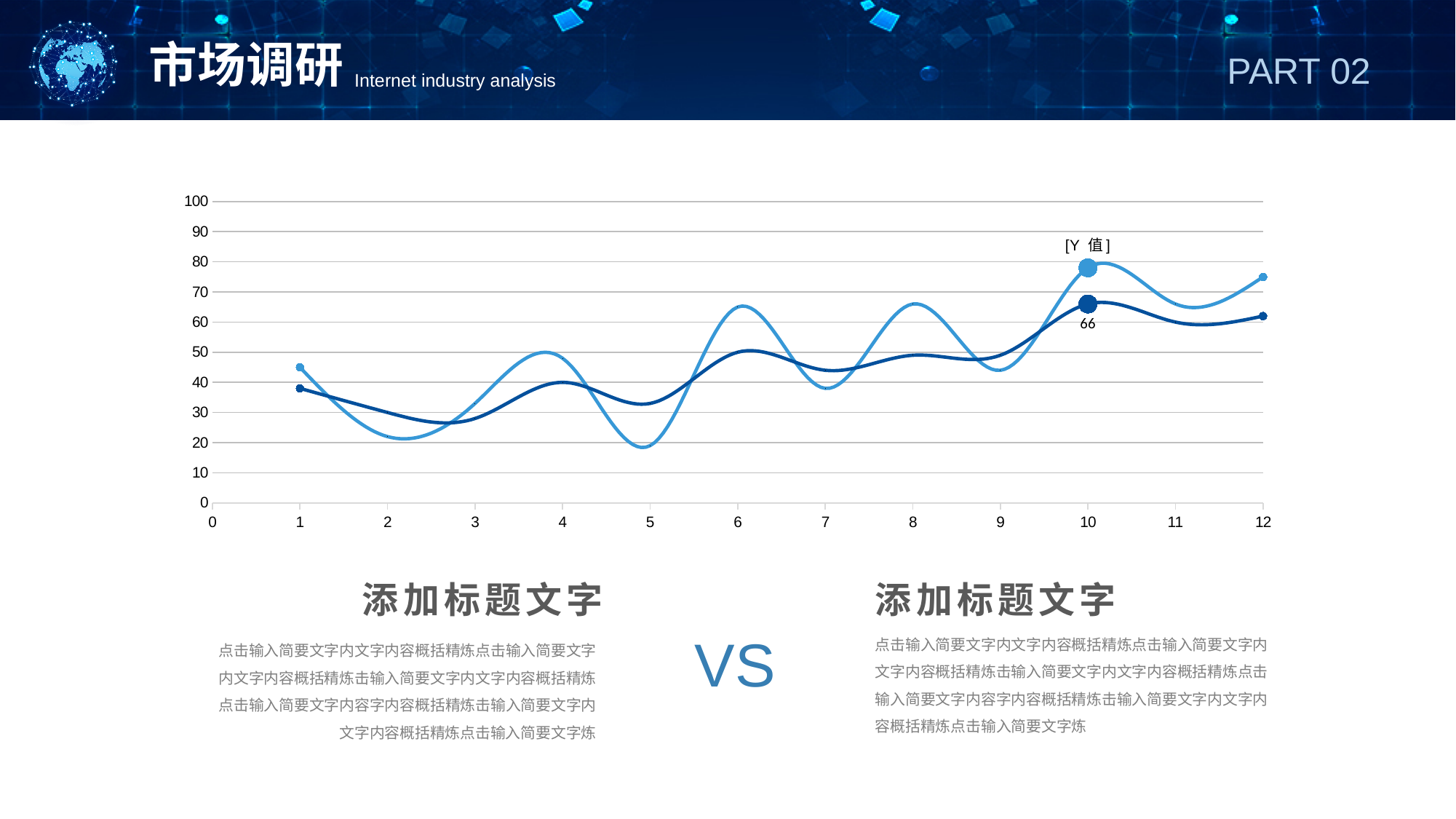

市场调研
Internet industry analysis
PART 02

### Chart

| Category | 黄线条 | 蓝线条 |
|---|---|---|
添加标题文字
点击输入简要文字内文字内容概括精炼点击输入简要文字内文字内容概括精炼击输入简要文字内文字内容概括精炼点击输入简要文字内容字内容概括精炼击输入简要文字内文字内容概括精炼点击输入简要文字炼
添加标题文字
点击输入简要文字内文字内容概括精炼点击输入简要文字内文字内容概括精炼击输入简要文字内文字内容概括精炼点击输入简要文字内容字内容概括精炼击输入简要文字内文字内容概括精炼点击输入简要文字炼
VS